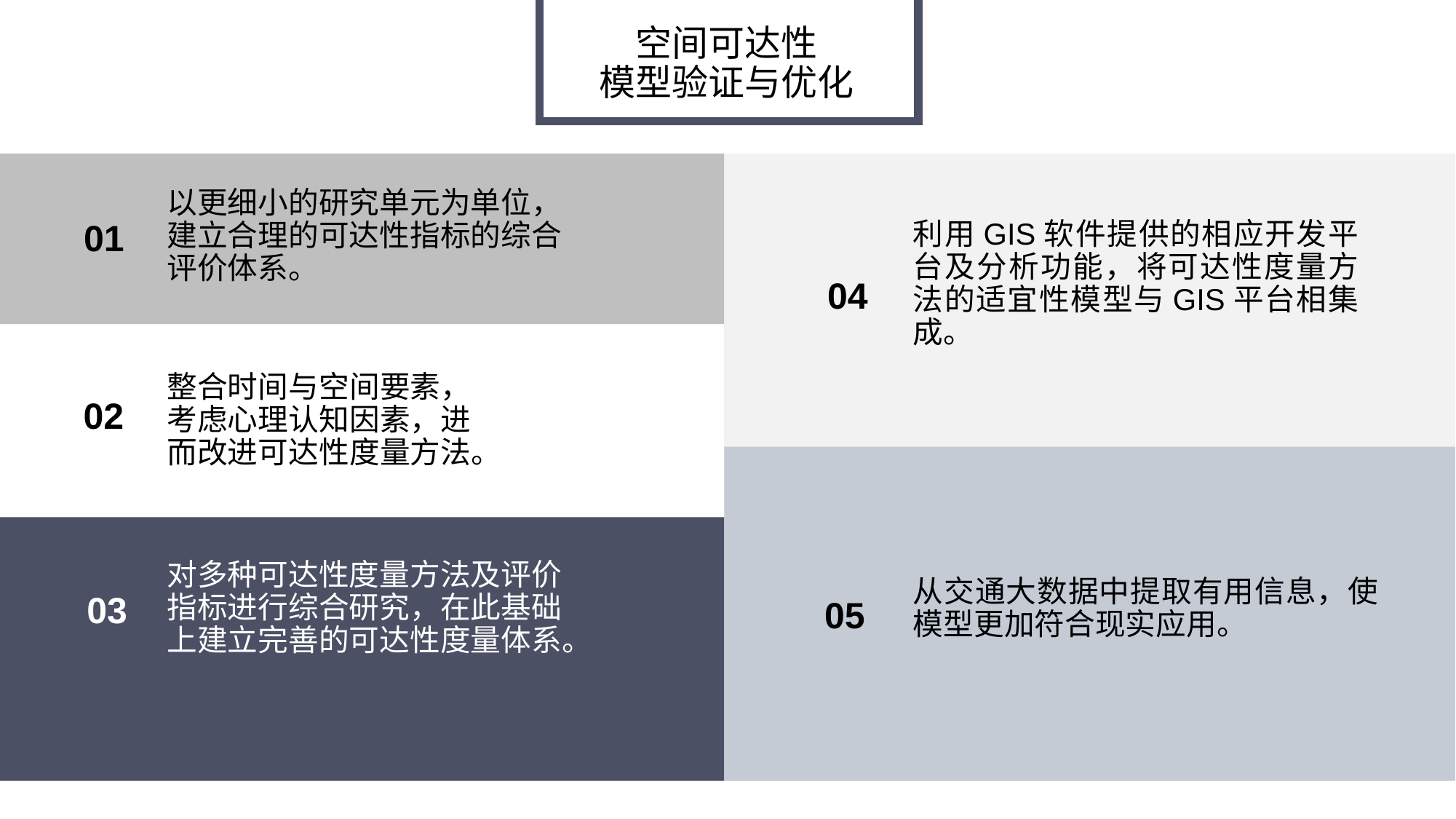

空间可达性
模型验证与优化

以更细小的研究单元为单位，建立合理的可达性指标的综合评价体系。
01
利用GIS软件提供的相应开发平台及分析功能，将可达性度量方法的适宜性模型与GIS平台相集成。
04
整合时间与空间要素，考虑心理认知因素，进而改进可达性度量方法。
02

对多种可达性度量方法及评价指标进行综合研究，在此基础上建立完善的可达性度量体系。
从交通大数据中提取有用信息，使模型更加符合现实应用。
03
05